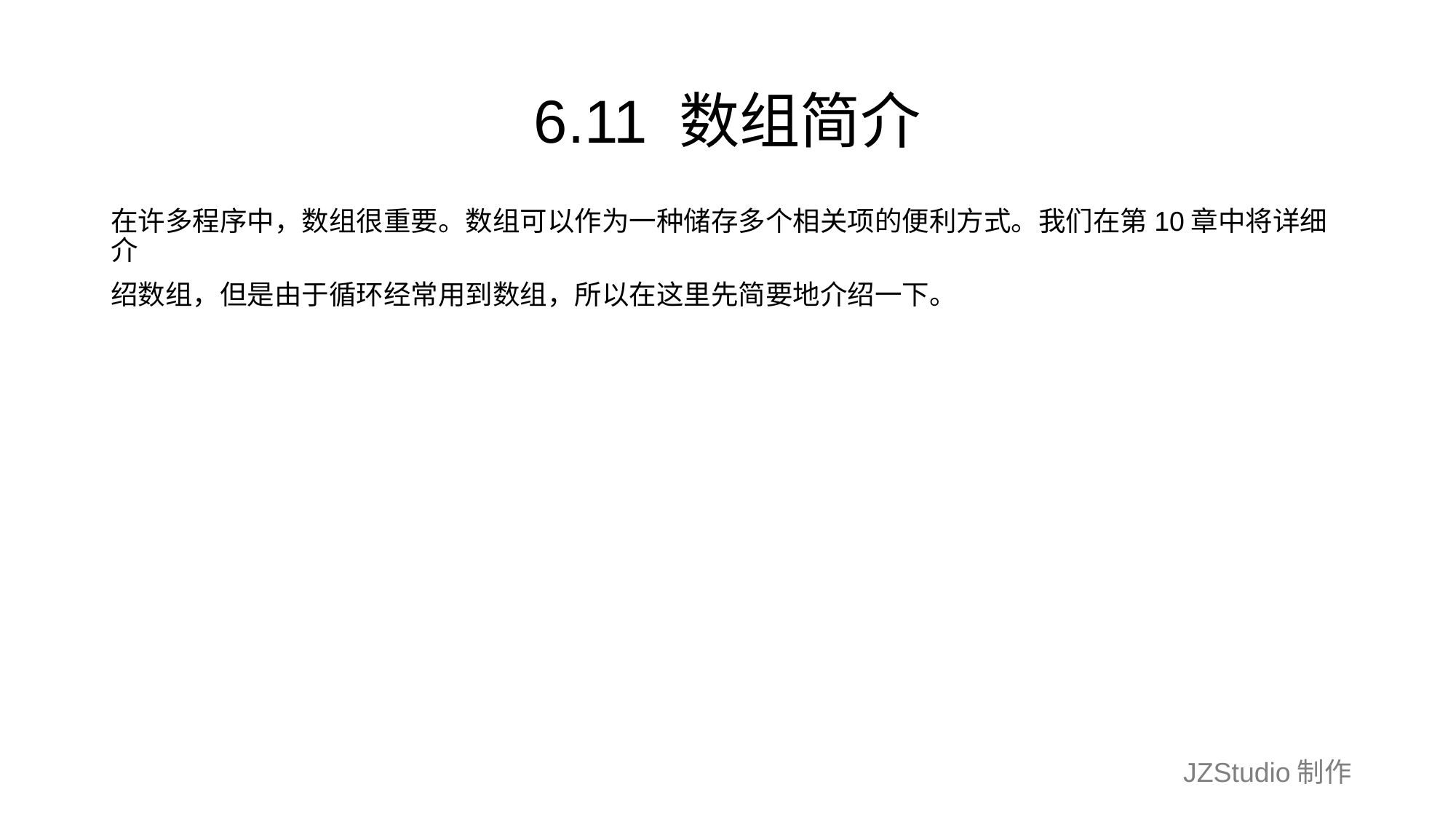

# 6.11 数组简介
在许多程序中，数组很重要。数组可以作为一种储存多个相关项的便利方式。我们在第10章中将详细介
绍数组，但是由于循环经常用到数组，所以在这里先简要地介绍一下。